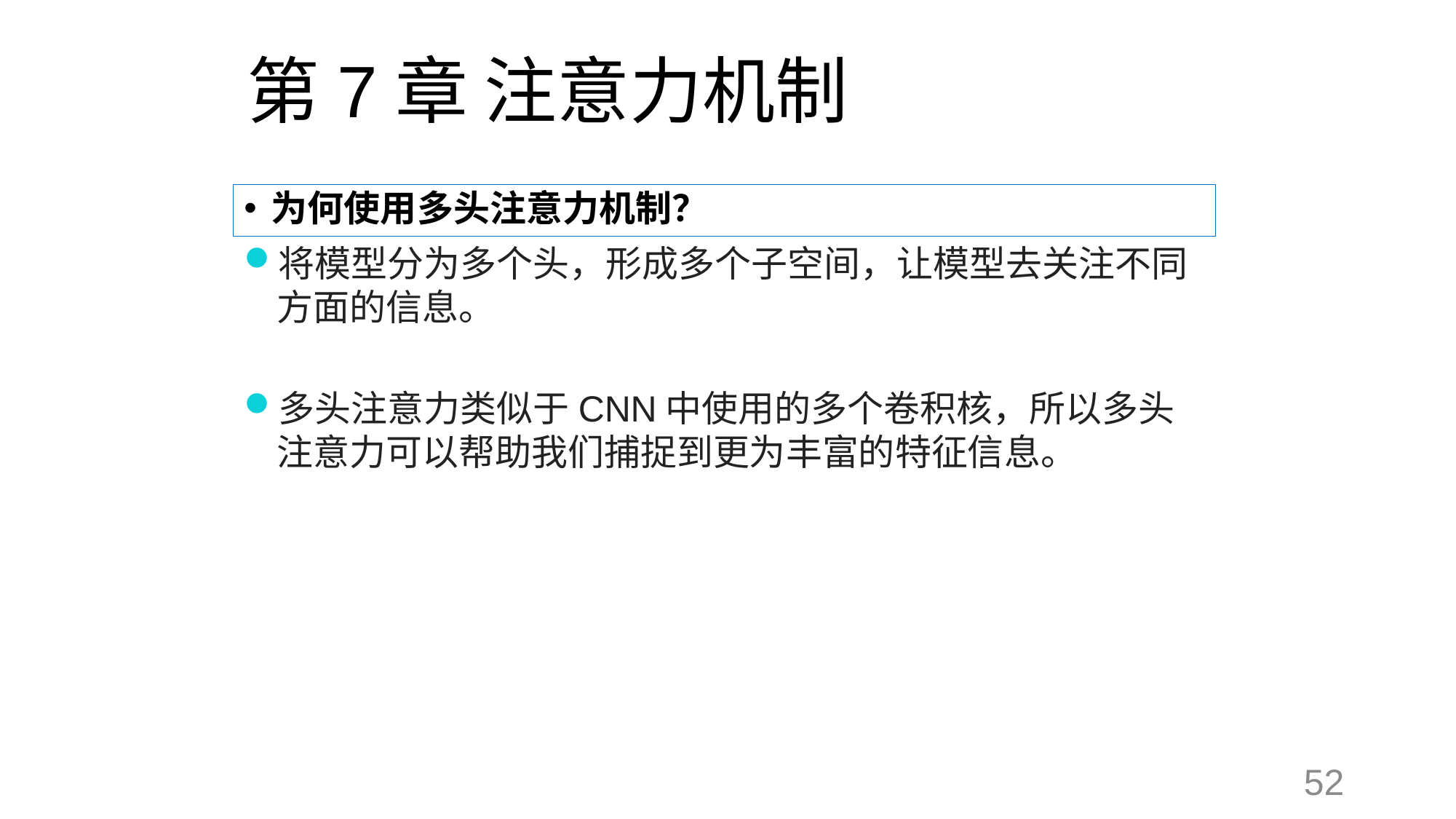

# 第7章 注意力机制
为何使用多头注意力机制？

将模型分为多个头，形成多个子空间，让模型去关注不同方面的信息。

多头注意力类似于CNN中使用的多个卷积核，所以多头注意力可以帮助我们捕捉到更为丰富的特征信息。
52